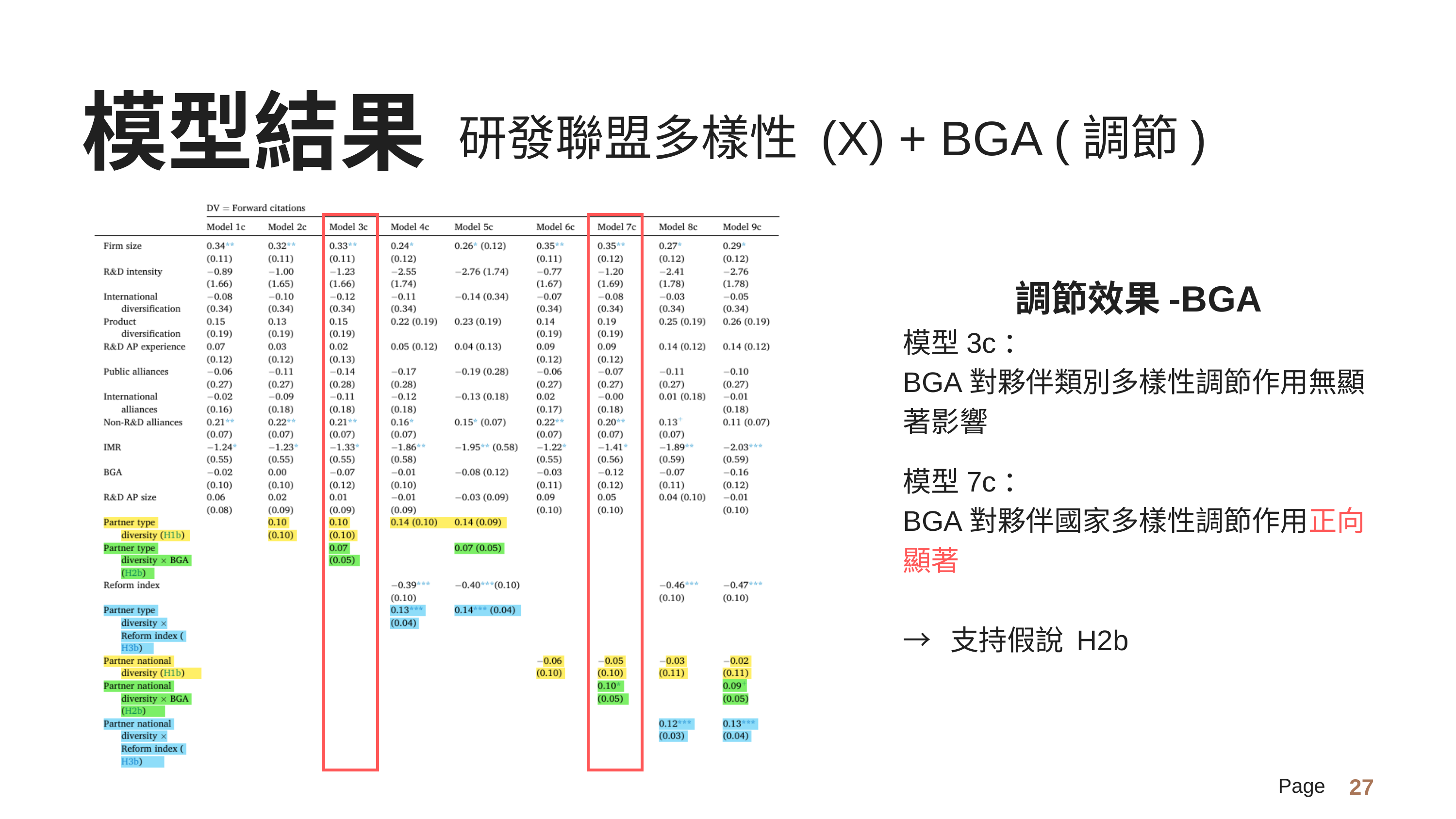

模型結果
研發聯盟多樣性 (X) + BGA (調節)

調節效果-BGA
模型3c：
BGA對夥伴類別多樣性調節作用無顯著影響

模型7c：
BGA對夥伴國家多樣性調節作用正向顯著

→  支持假說 H2b

27
Page